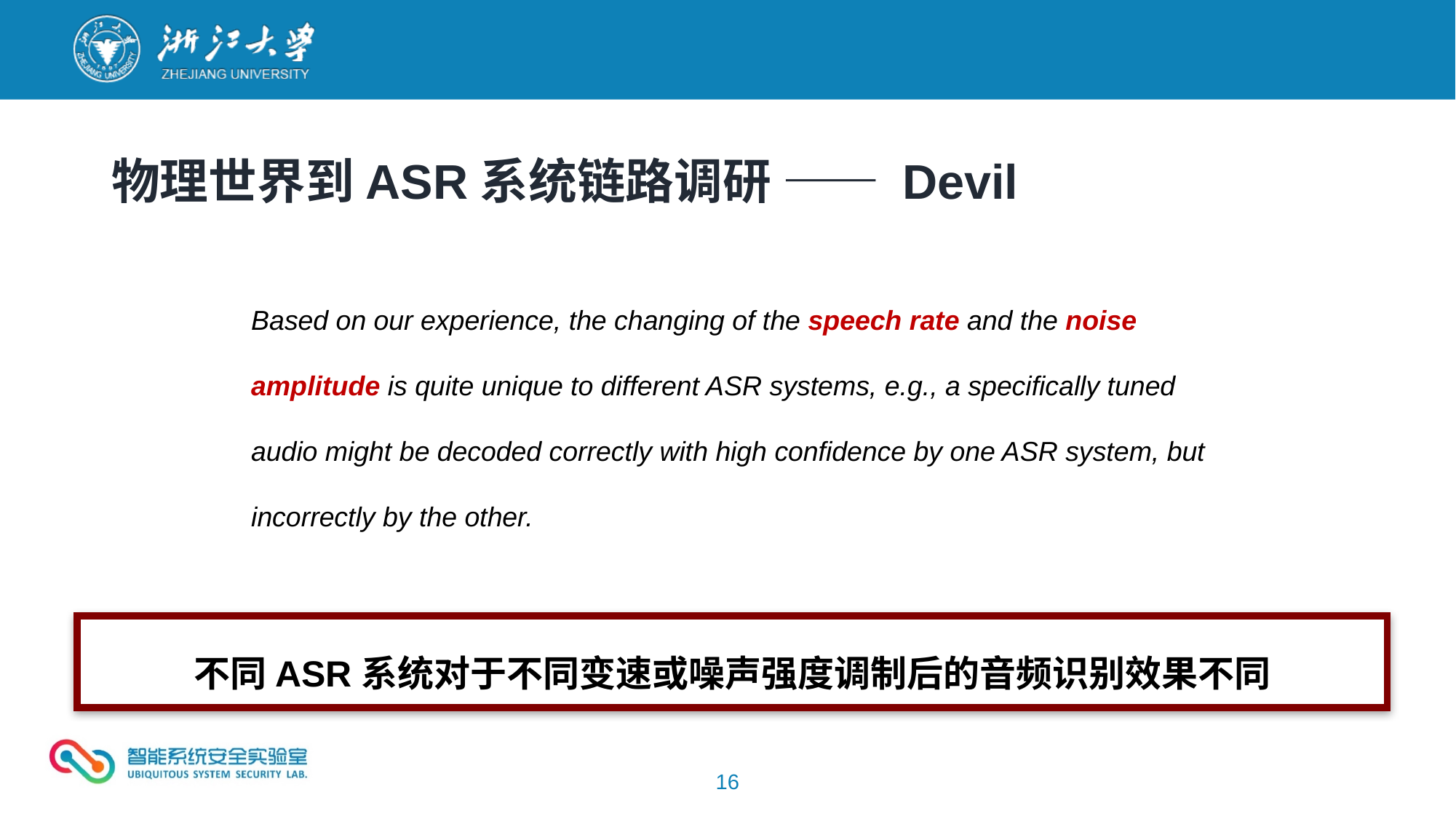

物理世界到ASR系统链路调研 —— Devil
Based on our experience, the changing of the speech rate and the noise amplitude is quite unique to different ASR systems, e.g., a specifically tuned audio might be decoded correctly with high confidence by one ASR system, but incorrectly by the other.
不同ASR系统对于不同变速或噪声强度调制后的音频识别效果不同